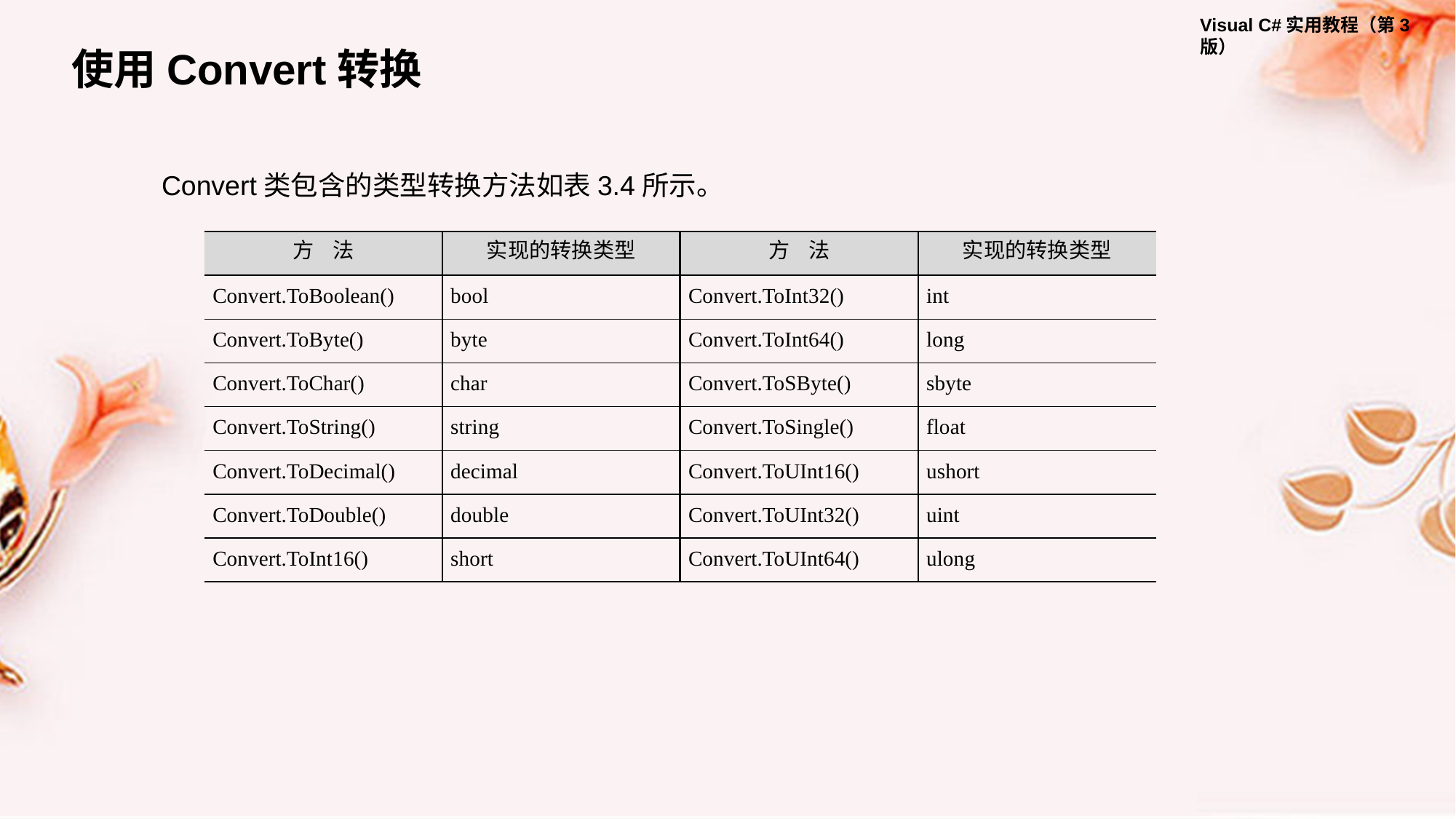

使用Convert转换
Convert类包含的类型转换方法如表3.4所示。
| 方 法 | 实现的转换类型 | 方 法 | 实现的转换类型 |
| --- | --- | --- | --- |
| Convert.ToBoolean() | bool | Convert.ToInt32() | int |
| Convert.ToByte() | byte | Convert.ToInt64() | long |
| Convert.ToChar() | char | Convert.ToSByte() | sbyte |
| Convert.ToString() | string | Convert.ToSingle() | float |
| Convert.ToDecimal() | decimal | Convert.ToUInt16() | ushort |
| Convert.ToDouble() | double | Convert.ToUInt32() | uint |
| Convert.ToInt16() | short | Convert.ToUInt64() | ulong |